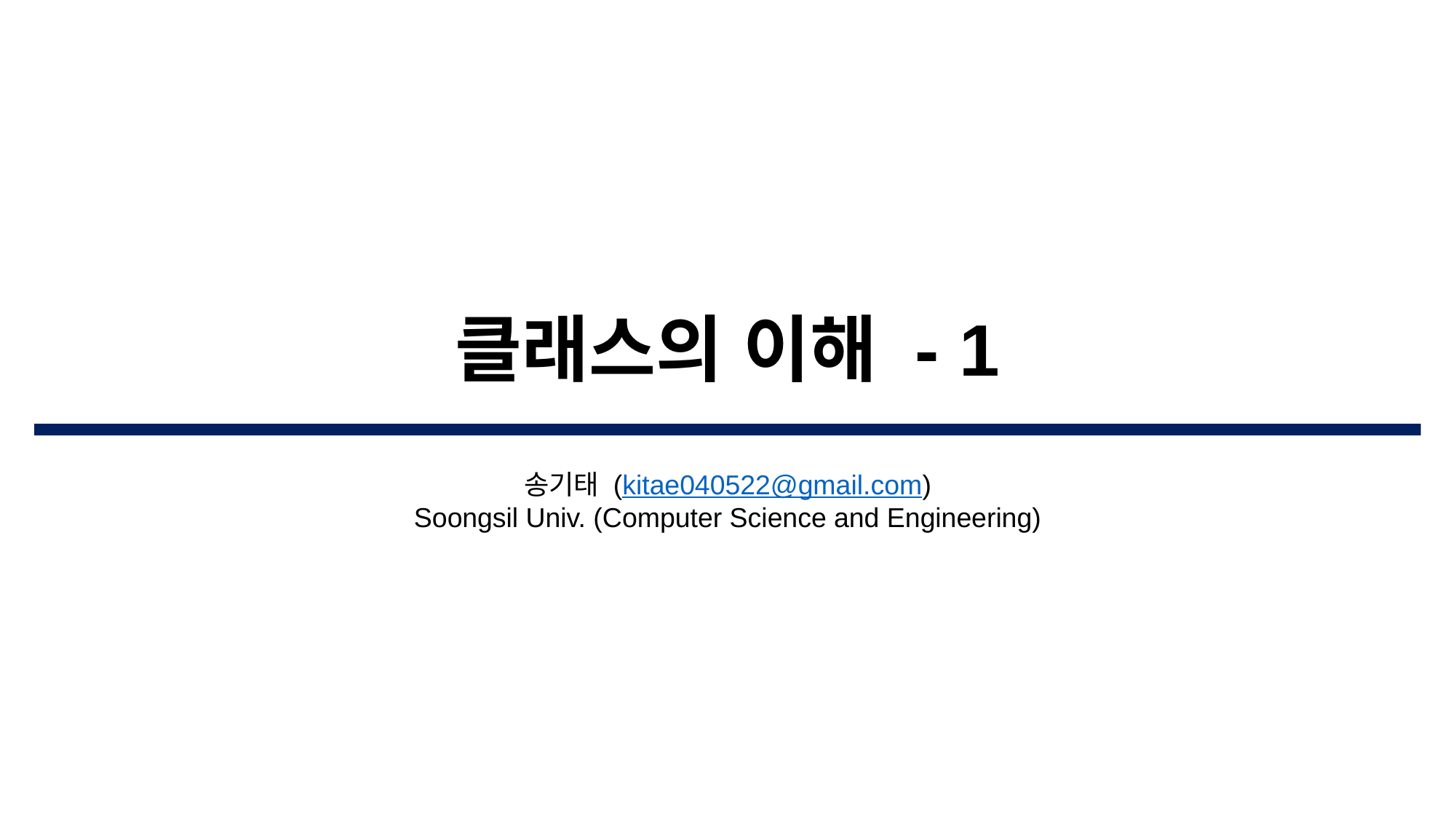

# 클래스의 이해 - 1

송기태 (kitae040522@gmail.com)
Soongsil Univ. (Computer Science and Engineering)​